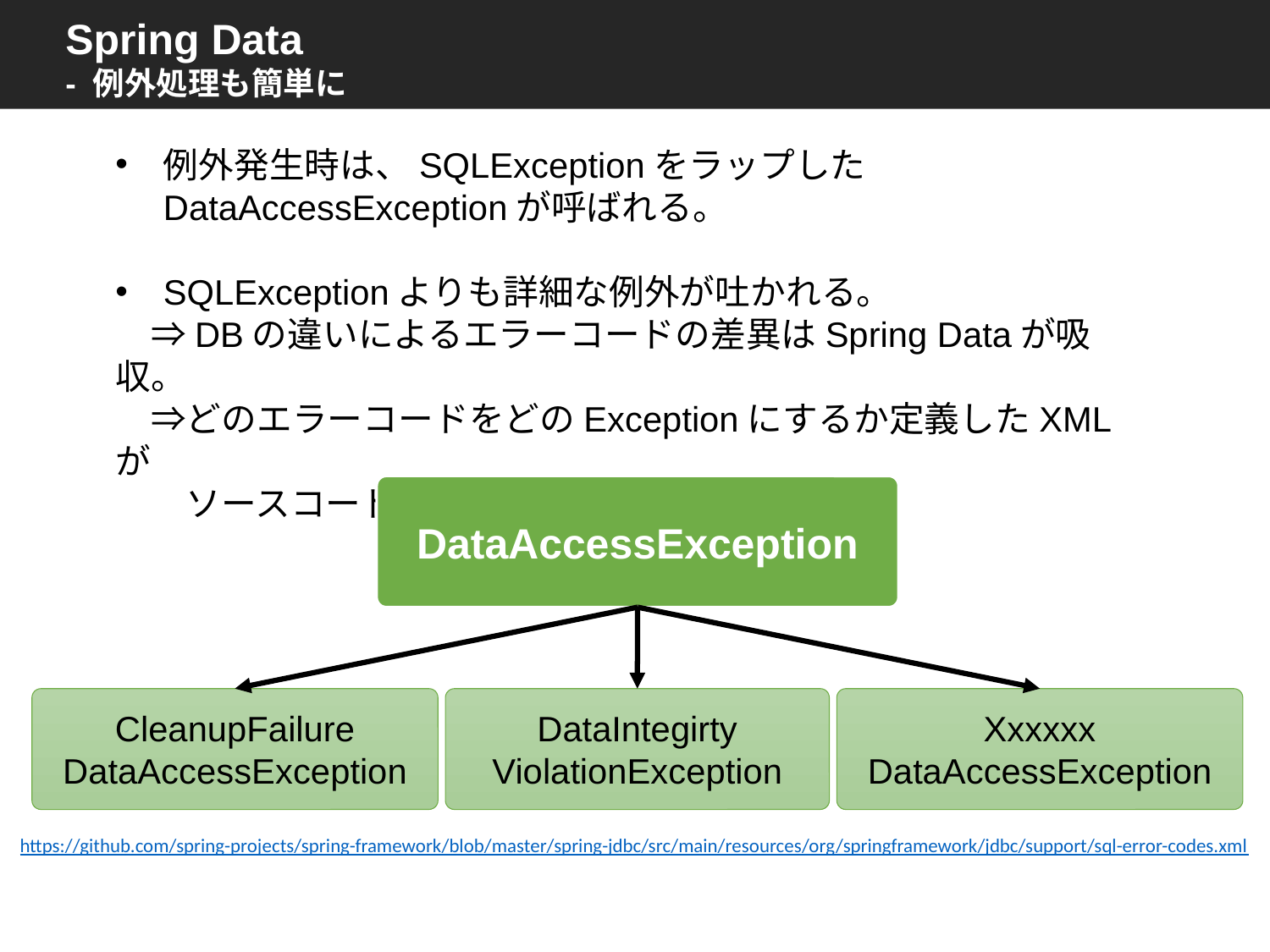

Spring Data
- 例外処理も簡単に
例外発生時は、SQLExceptionをラップしたDataAccessExceptionが呼ばれる。

SQLExceptionよりも詳細な例外が吐かれる。
　⇒DBの違いによるエラーコードの差異はSpring Dataが吸収。
　⇒どのエラーコードをどのExceptionにするか定義したXMLが
　　ソースコードの内部に存在する。
DataAccessException
CleanupFailure
DataAccessException
DataIntegirty
ViolationException
Xxxxxx
DataAccessException
https://github.com/spring-projects/spring-framework/blob/master/spring-jdbc/src/main/resources/org/springframework/jdbc/support/sql-error-codes.xml